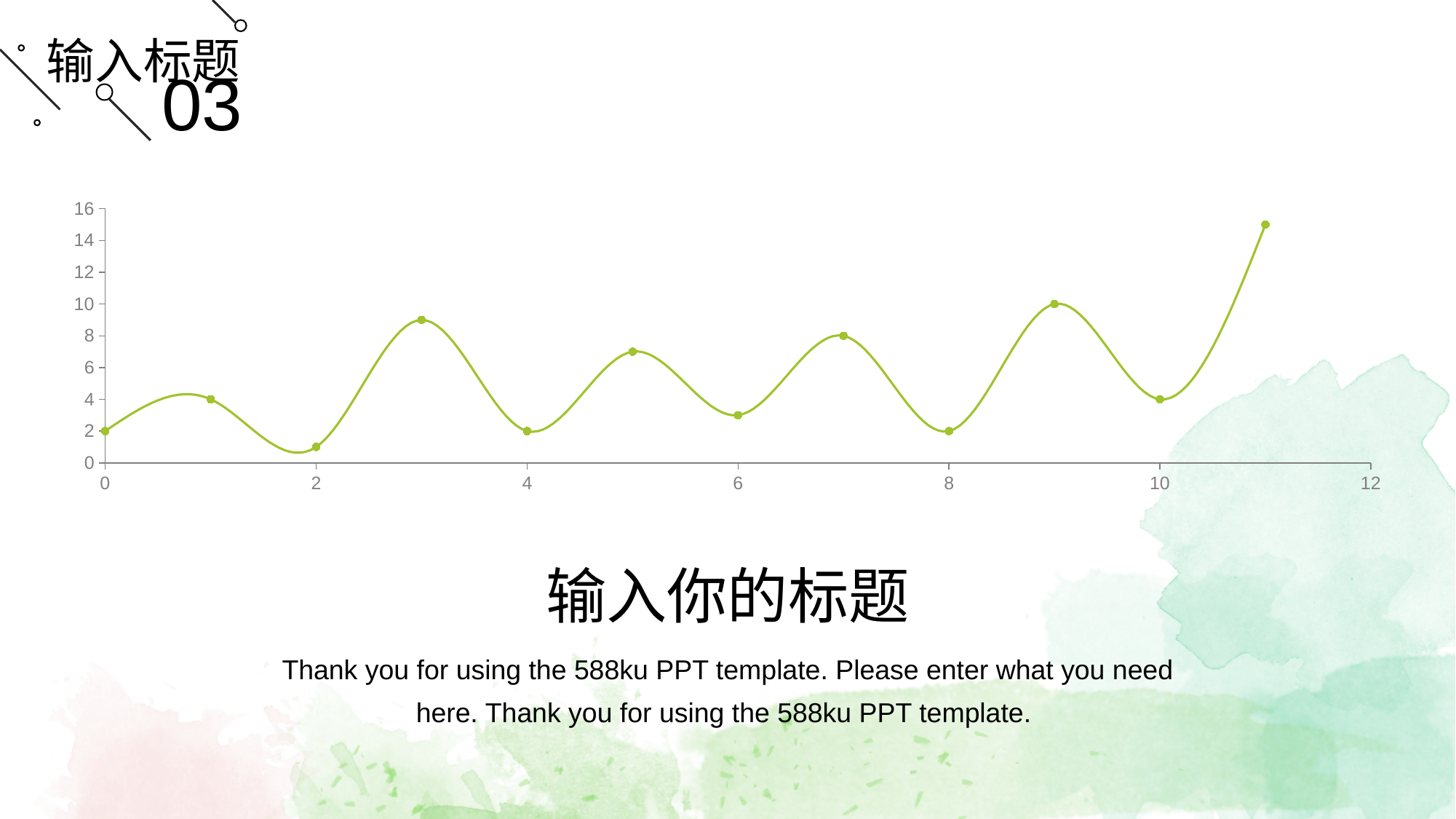

输入标题

03

### Chart

| Category | Y-Values |
|---|---|
输入你的标题
Thank you for using the 588ku PPT template. Please enter what you need here. Thank you for using the 588ku PPT template.